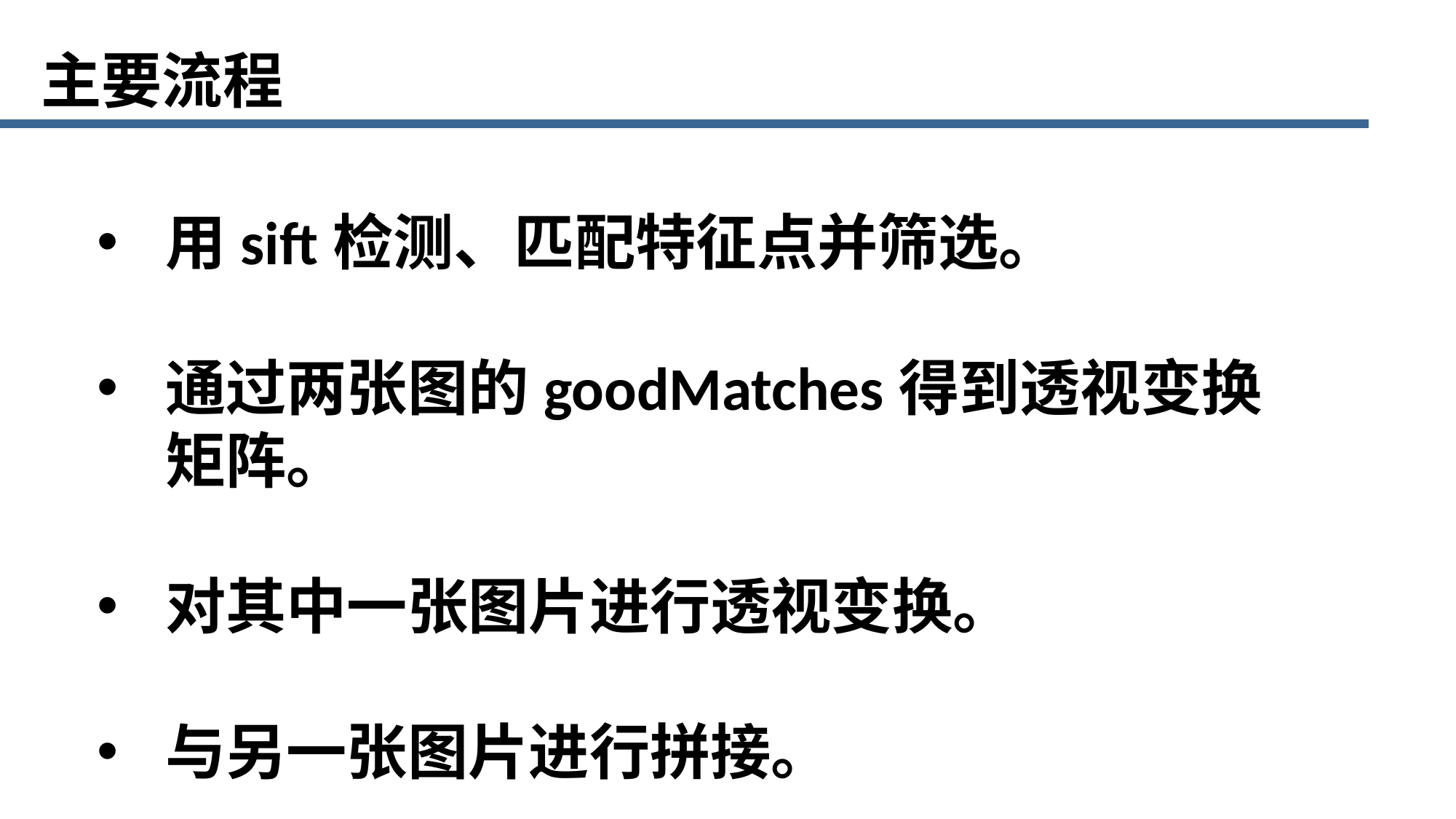

主要流程
用sift检测、匹配特征点并筛选。

通过两张图的goodMatches得到透视变换矩阵。

对其中一张图片进行透视变换。

与另一张图片进行拼接。